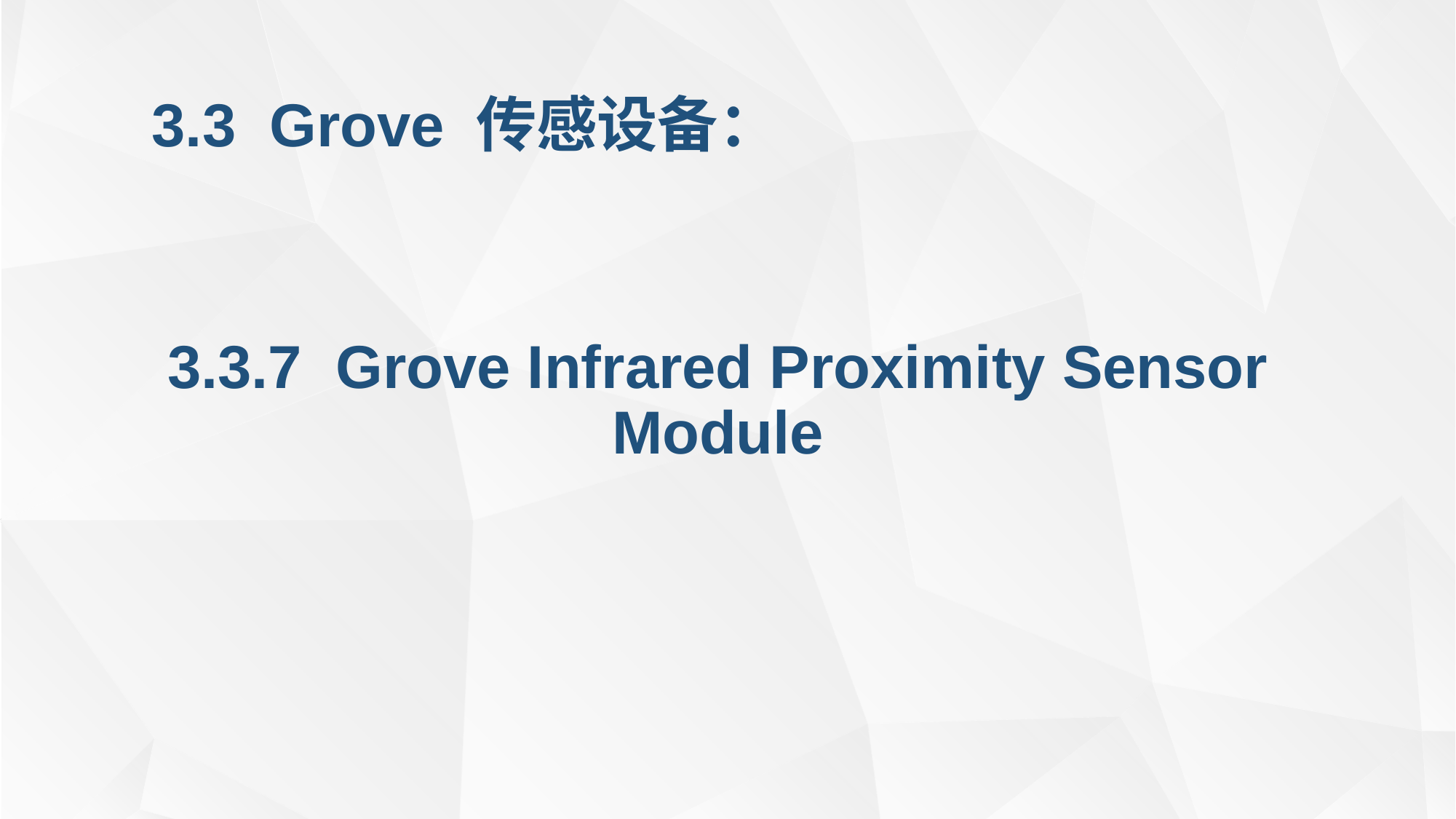

3.3  Grove 传感设备：

3.3.7  Grove Infrared Proximity Sensor Module